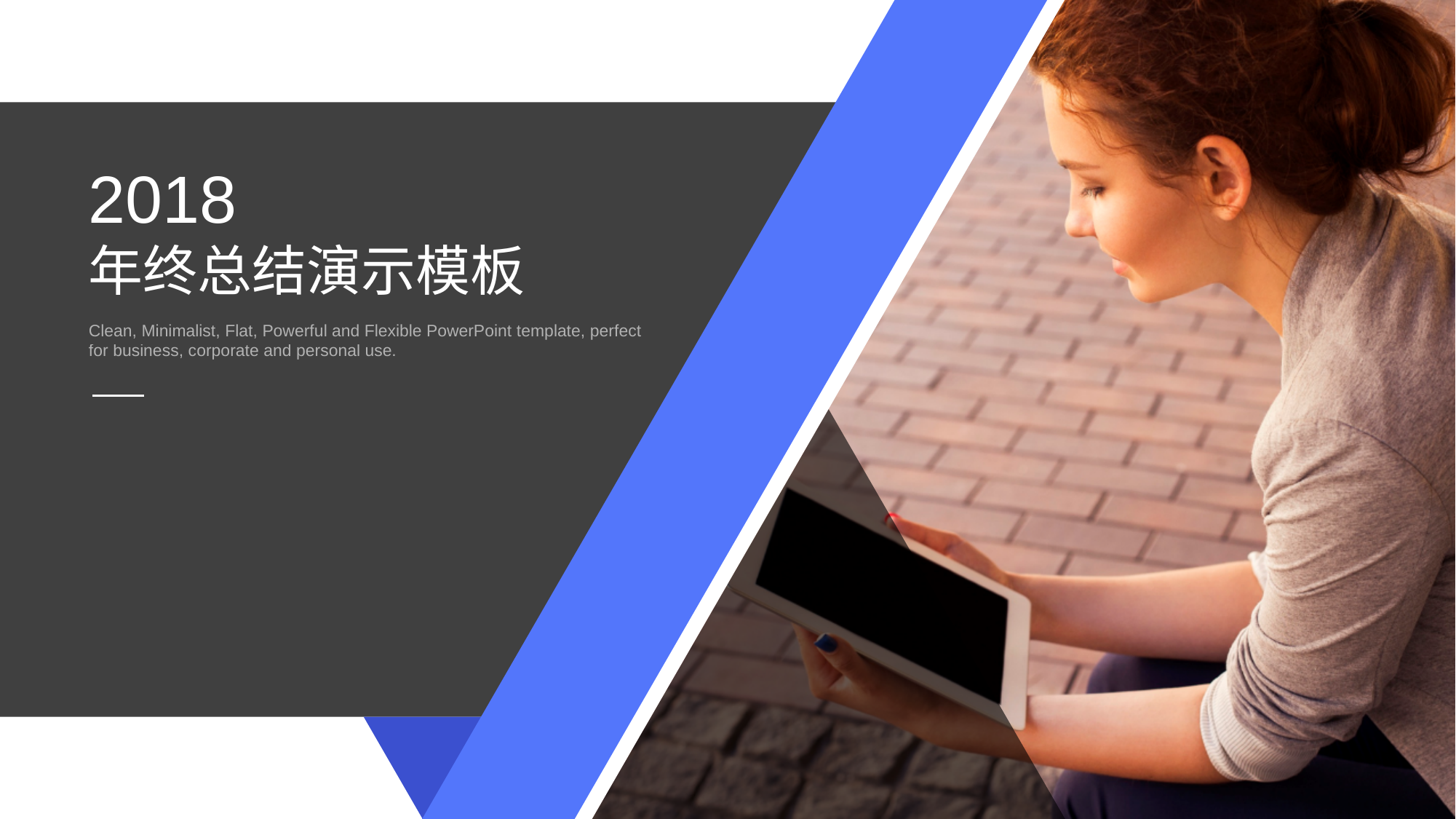

2018
年终总结演示模板
Clean, Minimalist, Flat, Powerful and Flexible PowerPoint template, perfect for business, corporate and personal use.
e7d195523061f1c0cef09ac28eaae964ec9988a5cce77c8b8C1E4685C6E6B40CD7615480512384A61EE159C6FE0045D14B61E85D0A95589D558B81FFC809322ACC20DC2254D928200A3EA0841B8B1814961BE795024DFDEF45878460D5EEC04B3DB4C246007153409DEDE37CA726A66AF19B77CE744E11CADCFB09B3408DEC1F688348922E38CCEE